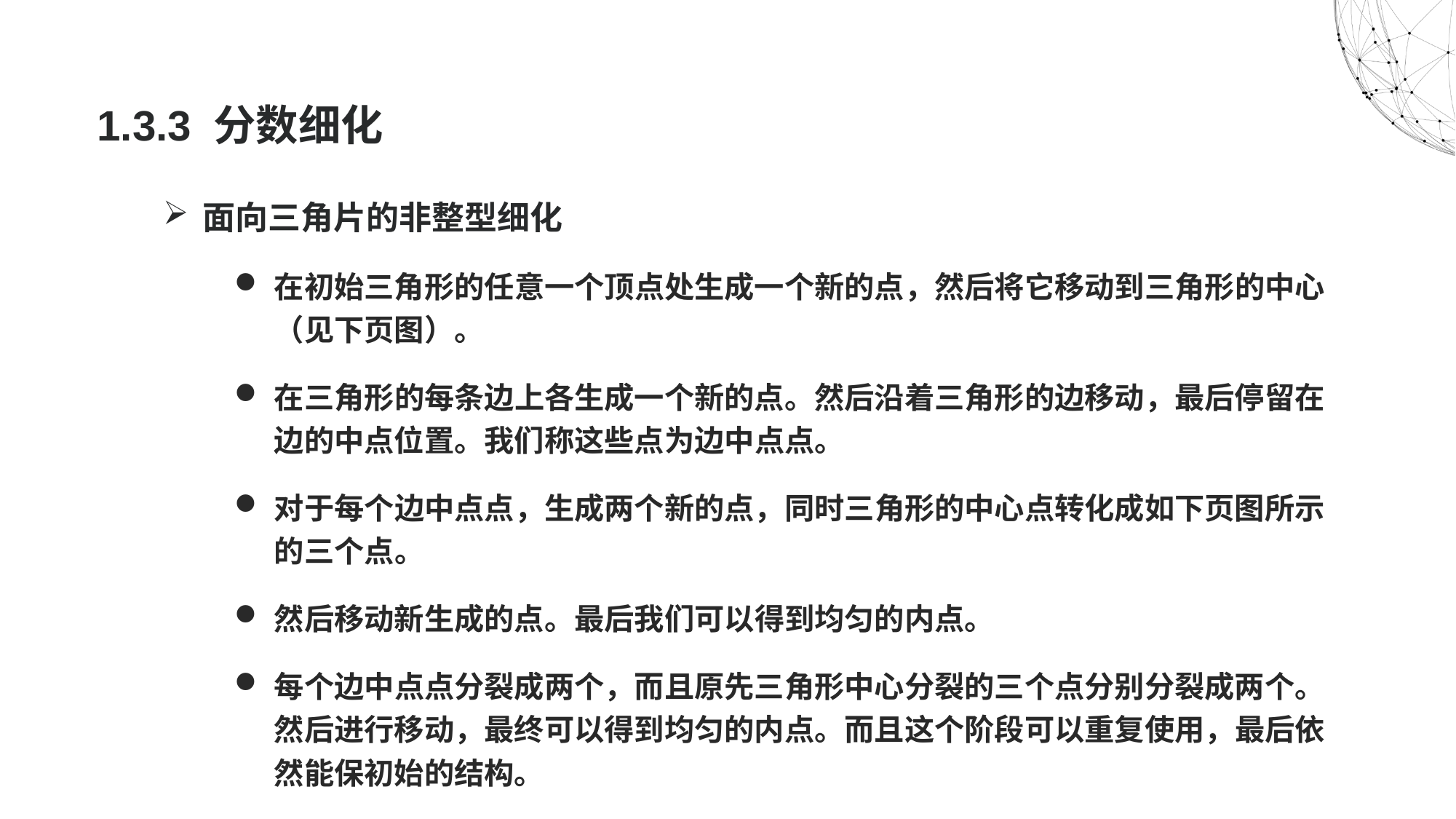

1.3.3 分数细化
面向三角片的非整型细化
在初始三角形的任意一个顶点处生成一个新的点，然后将它移动到三角形的中心（见下页图）。
在三角形的每条边上各生成一个新的点。然后沿着三角形的边移动，最后停留在边的中点位置。我们称这些点为边中点点。
对于每个边中点点，生成两个新的点，同时三角形的中心点转化成如下页图所示的三个点。
然后移动新生成的点。最后我们可以得到均匀的内点。
每个边中点点分裂成两个，而且原先三角形中心分裂的三个点分别分裂成两个。然后进行移动，最终可以得到均匀的内点。而且这个阶段可以重复使用，最后依然能保初始的结构。